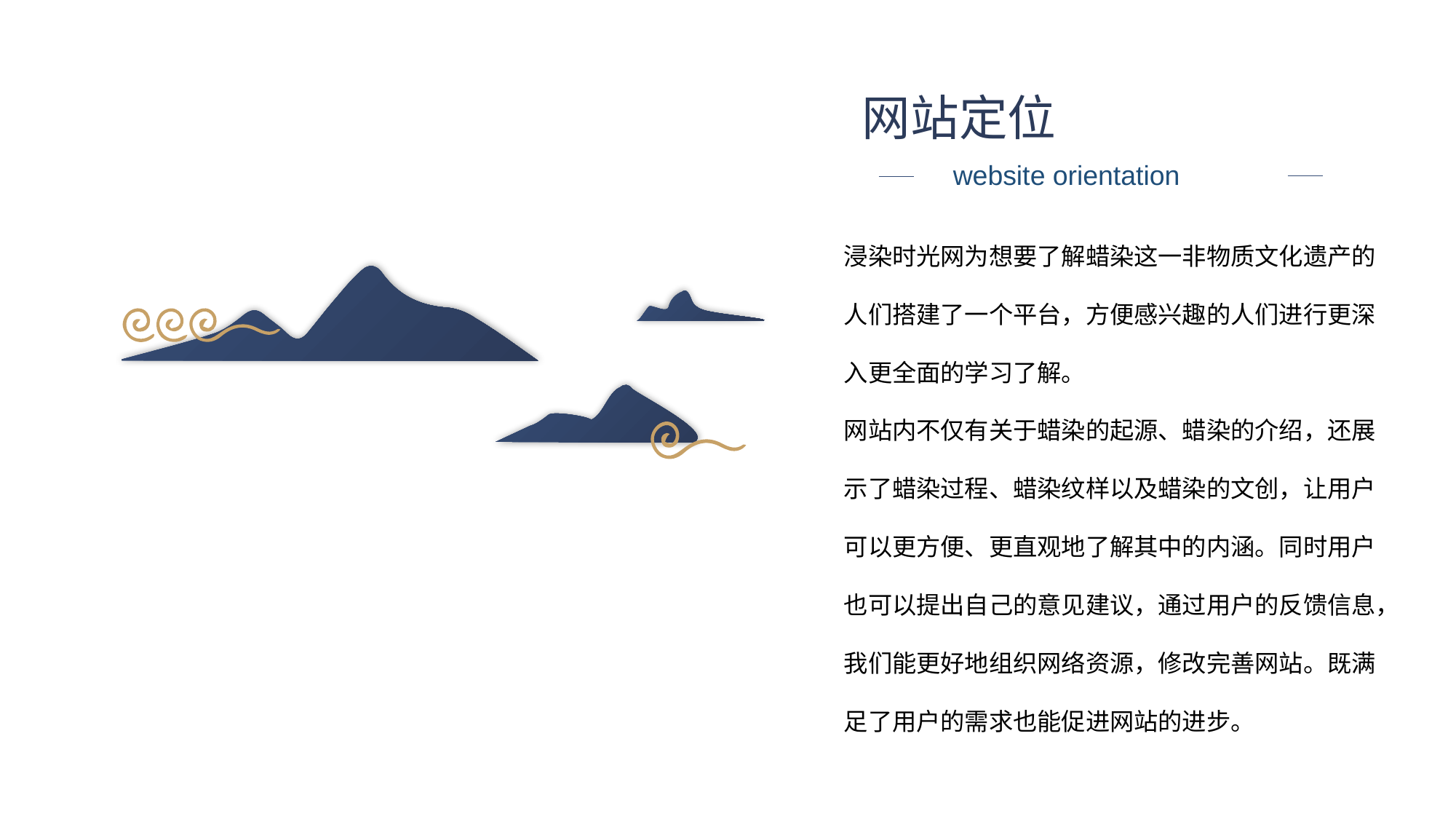

网站定位

website orientation
浸染时光网为想要了解蜡染这一非物质文化遗产的人们搭建了一个平台，方便感兴趣的人们进行更深入更全面的学习了解。
网站内不仅有关于蜡染的起源、蜡染的介绍，还展示了蜡染过程、蜡染纹样以及蜡染的文创，让用户可以更方便、更直观地了解其中的内涵。同时用户也可以提出自己的意见建议，通过用户的反馈信息，我们能更好地组织网络资源，修改完善网站。既满足了用户的需求也能促进网站的进步。